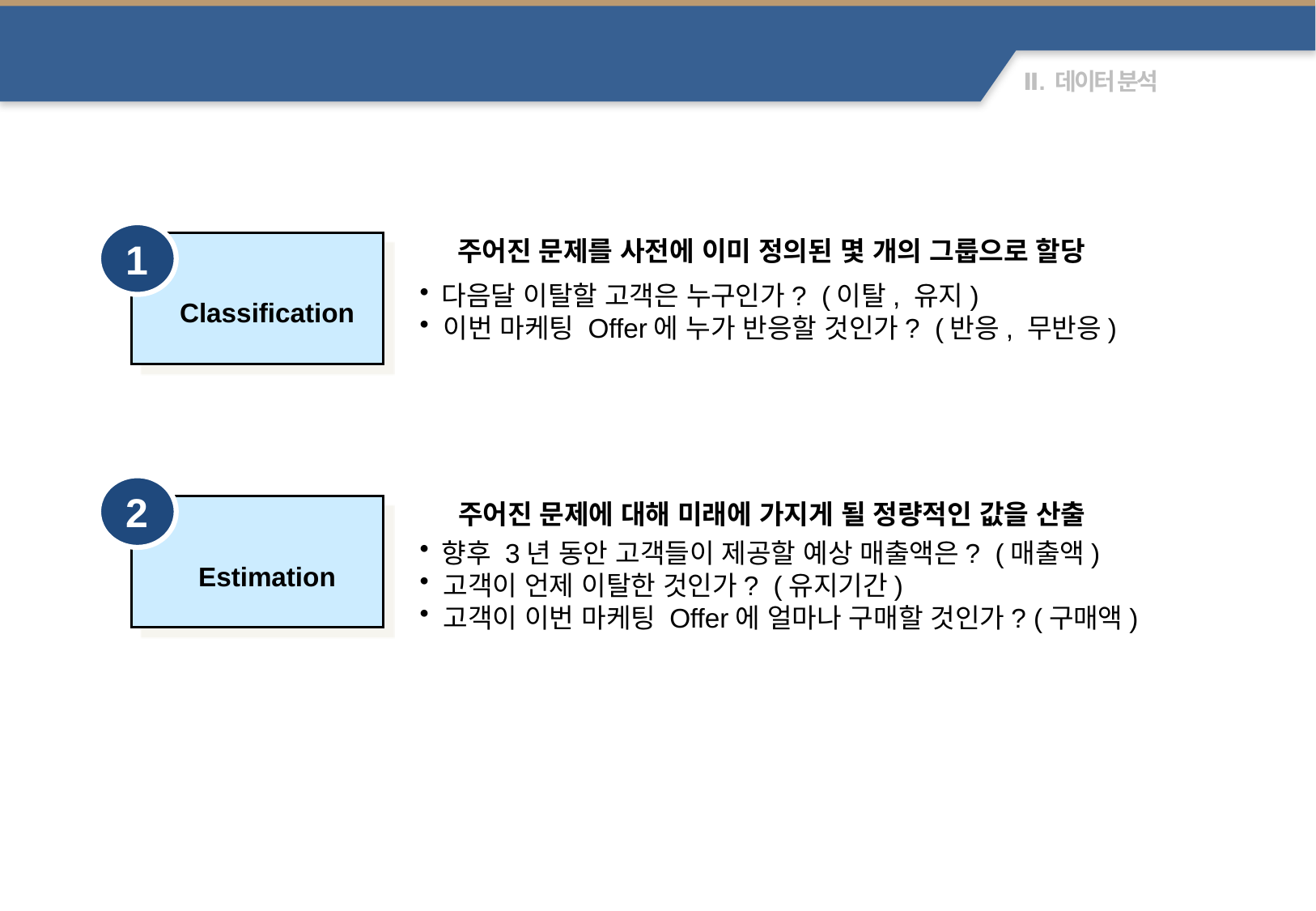

Types of Targets
1
주어진 문제를 사전에 이미 정의된 몇 개의 그룹으로 할당
Classification
 다음달 이탈할 고객은 누구인가?  (이탈, 유지)
 이번 마케팅 Offer에 누가 반응할 것인가?  (반응, 무반응)
2
주어진 문제에 대해 미래에 가지게 될 정량적인 값을 산출
Estimation
 향후 3년 동안 고객들이 제공할 예상 매출액은?  (매출액)
 고객이 언제 이탈한 것인가?  (유지기간)
 고객이 이번 마케팅 Offer에 얼마나 구매할 것인가? (구매액)